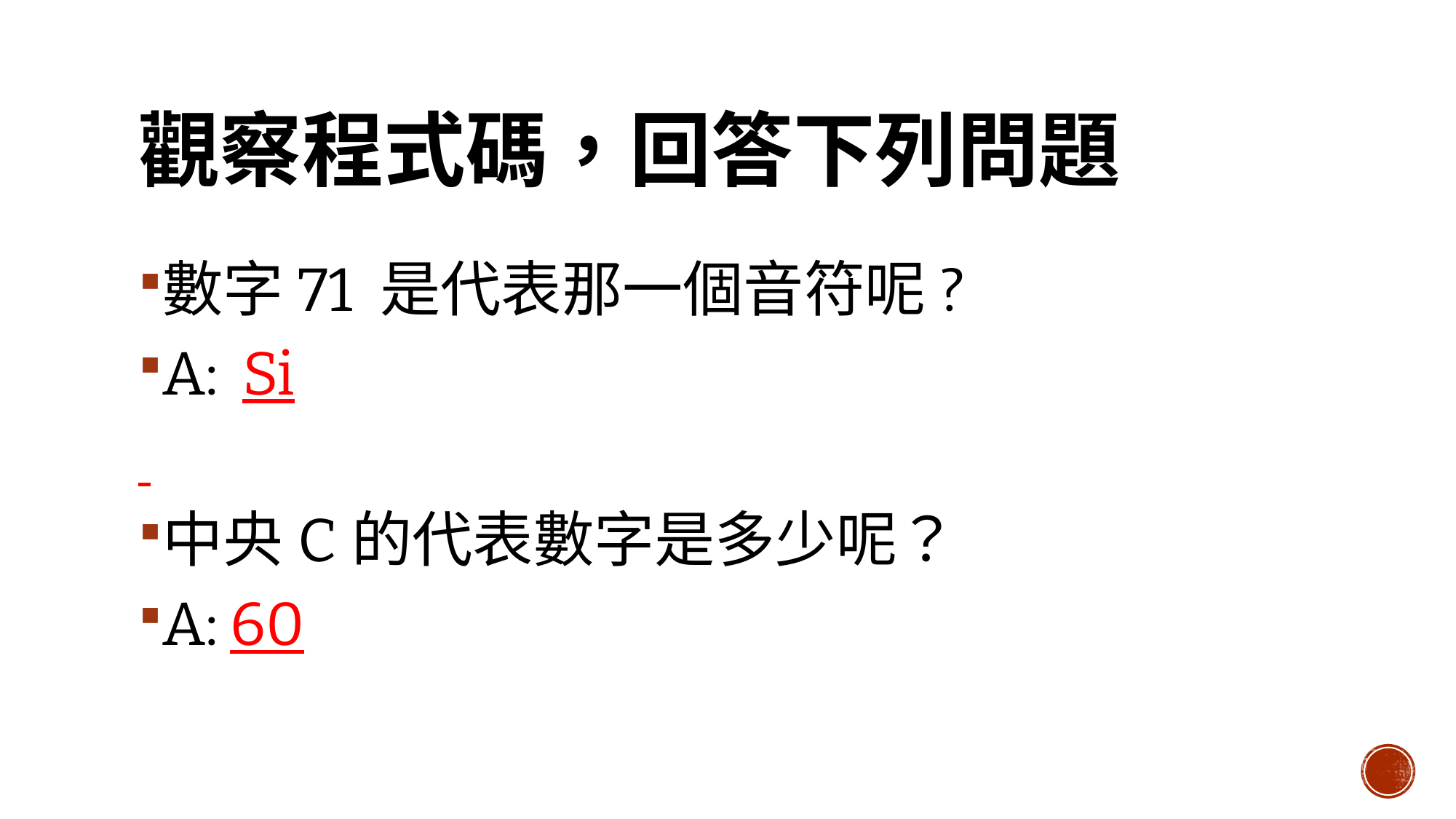

# 觀察程式碼，回答下列問題
數字71 是代表那一個音符呢?
A:  Si

中央C的代表數字是多少呢？
A: 60